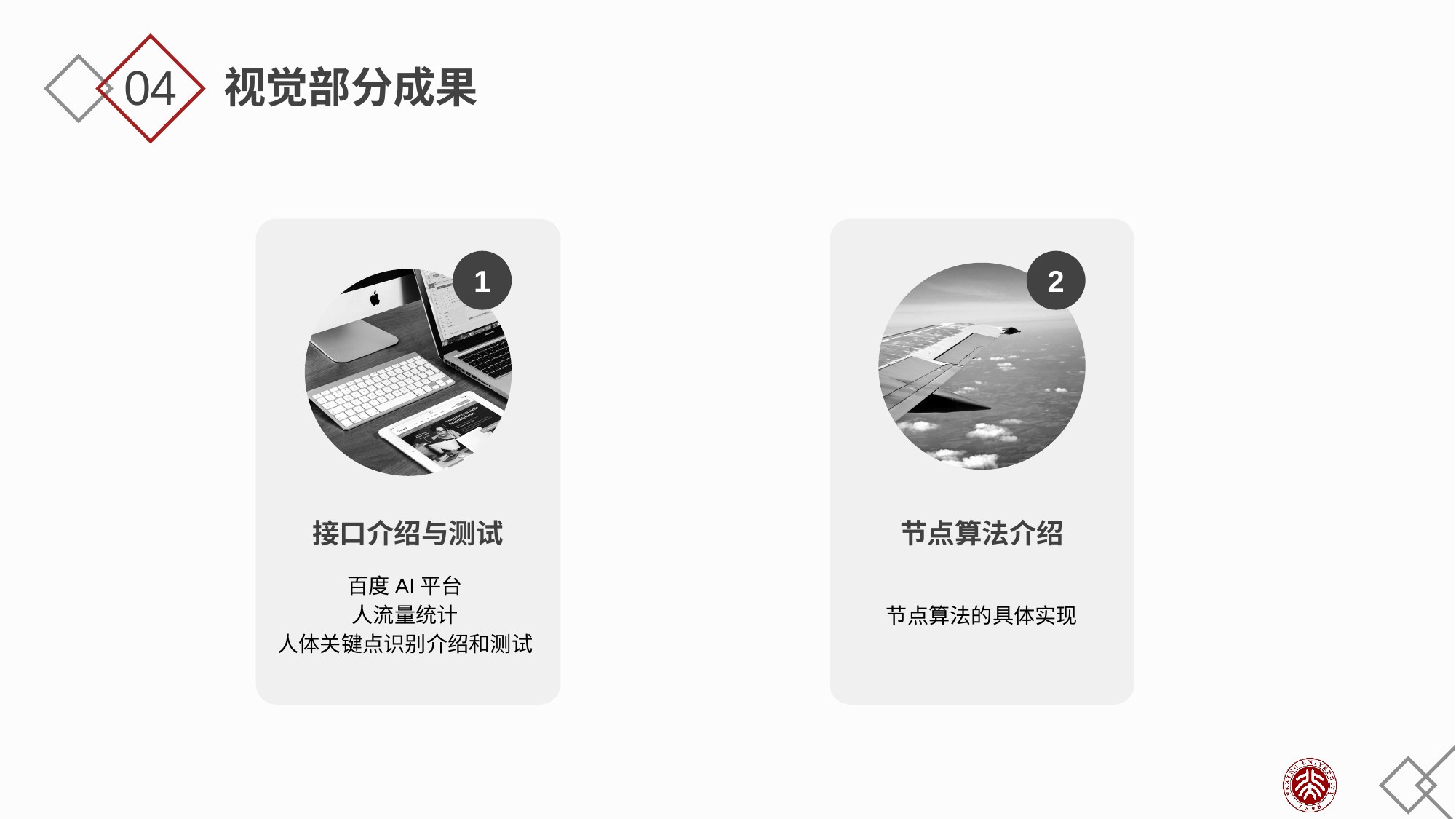

04
视觉部分成果

1

接口介绍与测试
百度AI平台
人流量统计
人体关键点识别介绍和测试

2

节点算法介绍
节点算法的具体实现
15